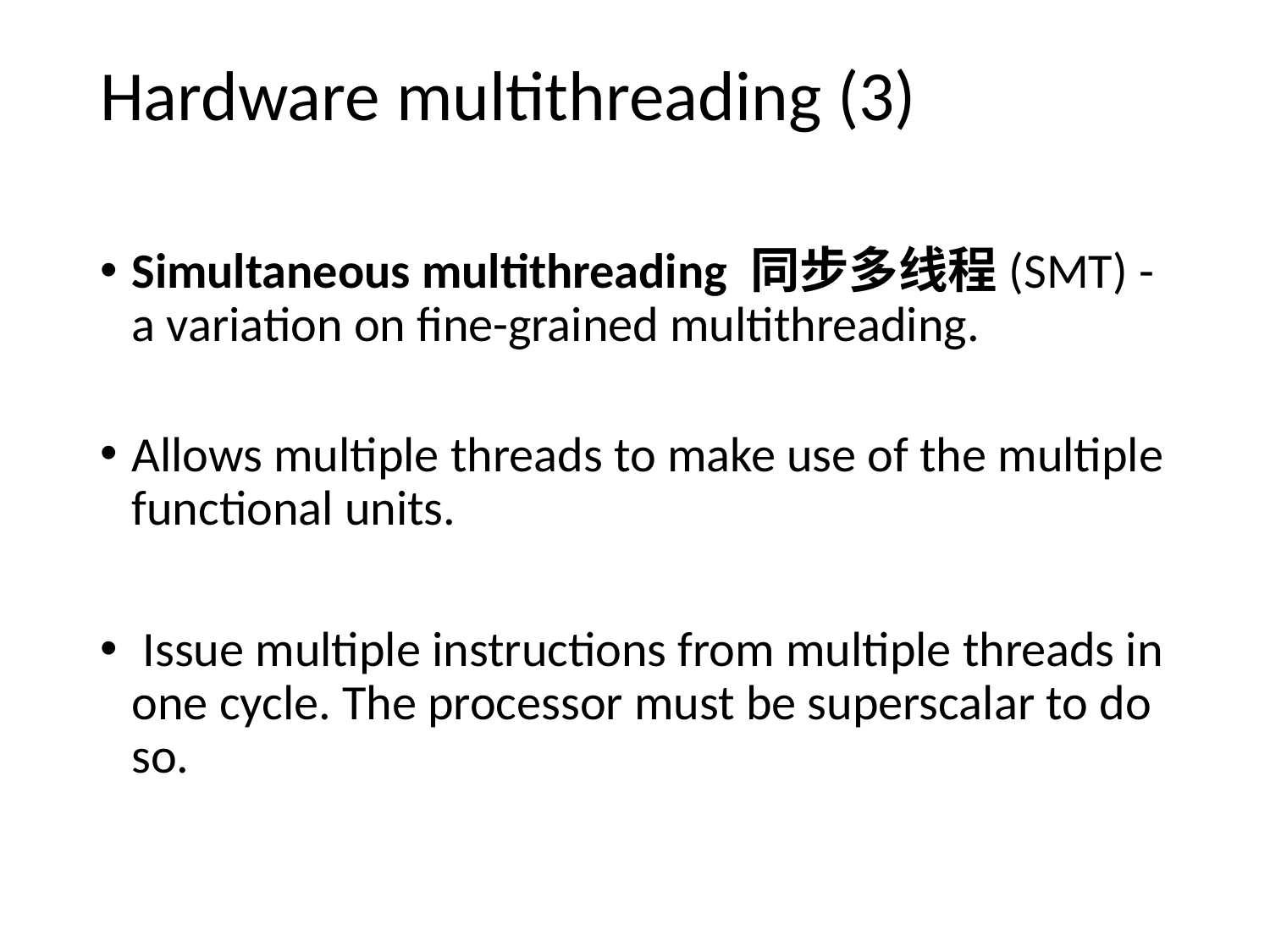

# Hardware multithreading (3)
Simultaneous multithreading 同步多线程(SMT) - a variation on fine-grained multithreading.
Allows multiple threads to make use of the multiple functional units.

 Issue multiple instructions from multiple threads in one cycle. The processor must be superscalar to do so.